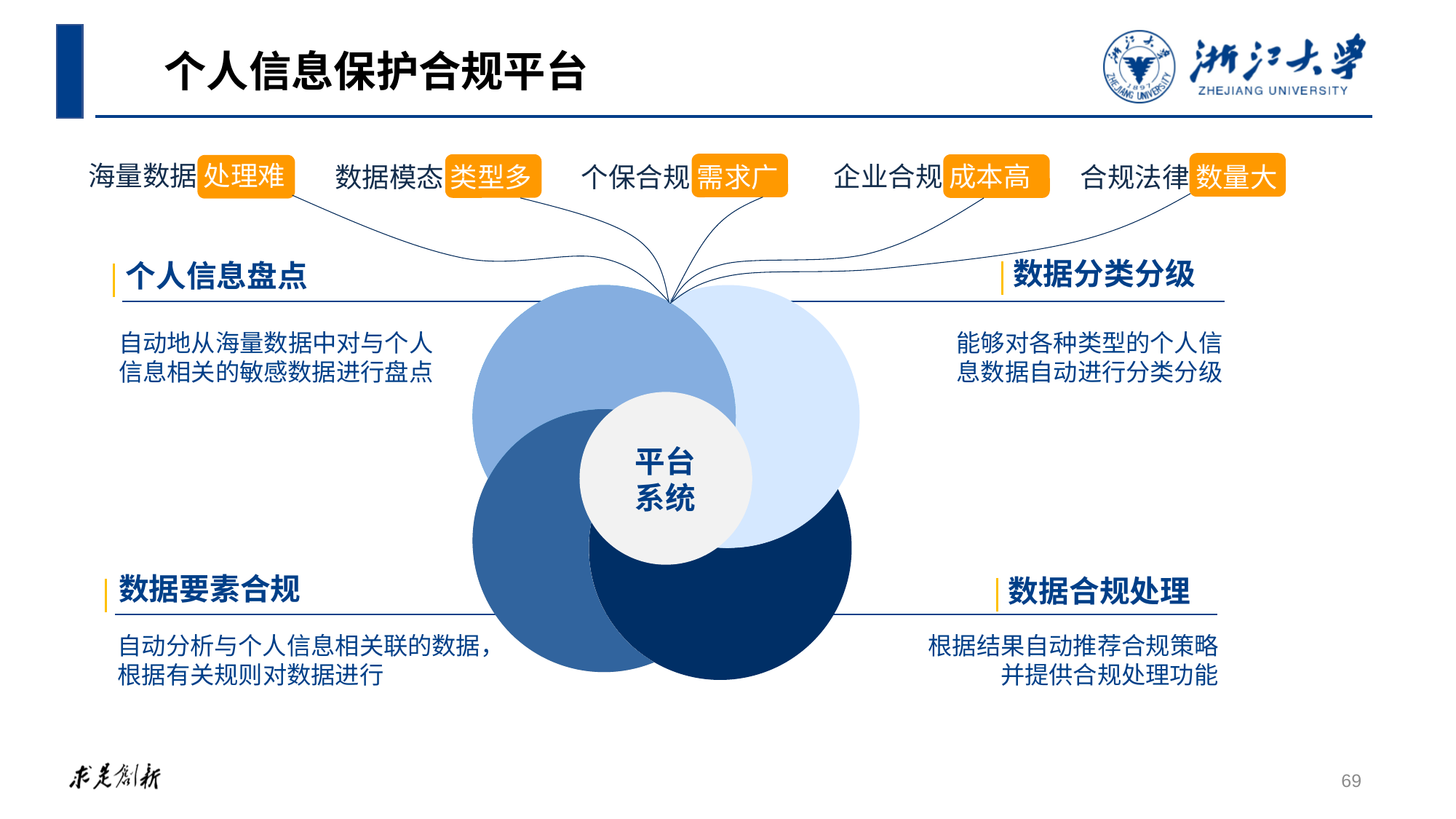

个人信息保护合规平台

海量数据 处理难

企业合规 成本高

数据模态 类型多
个保合规 需求广
合规法律 数量大

数据分类分级
个人信息盘点

自动地从海量数据中对与个人信息相关的敏感数据进行盘点
能够对各种类型的个人信息数据自动进行分类分级
平台系统
数据要素合规
数据合规处理
自动分析与个人信息相关联的数据，根据有关规则对数据进行
根据结果自动推荐合规策略并提供合规处理功能
69